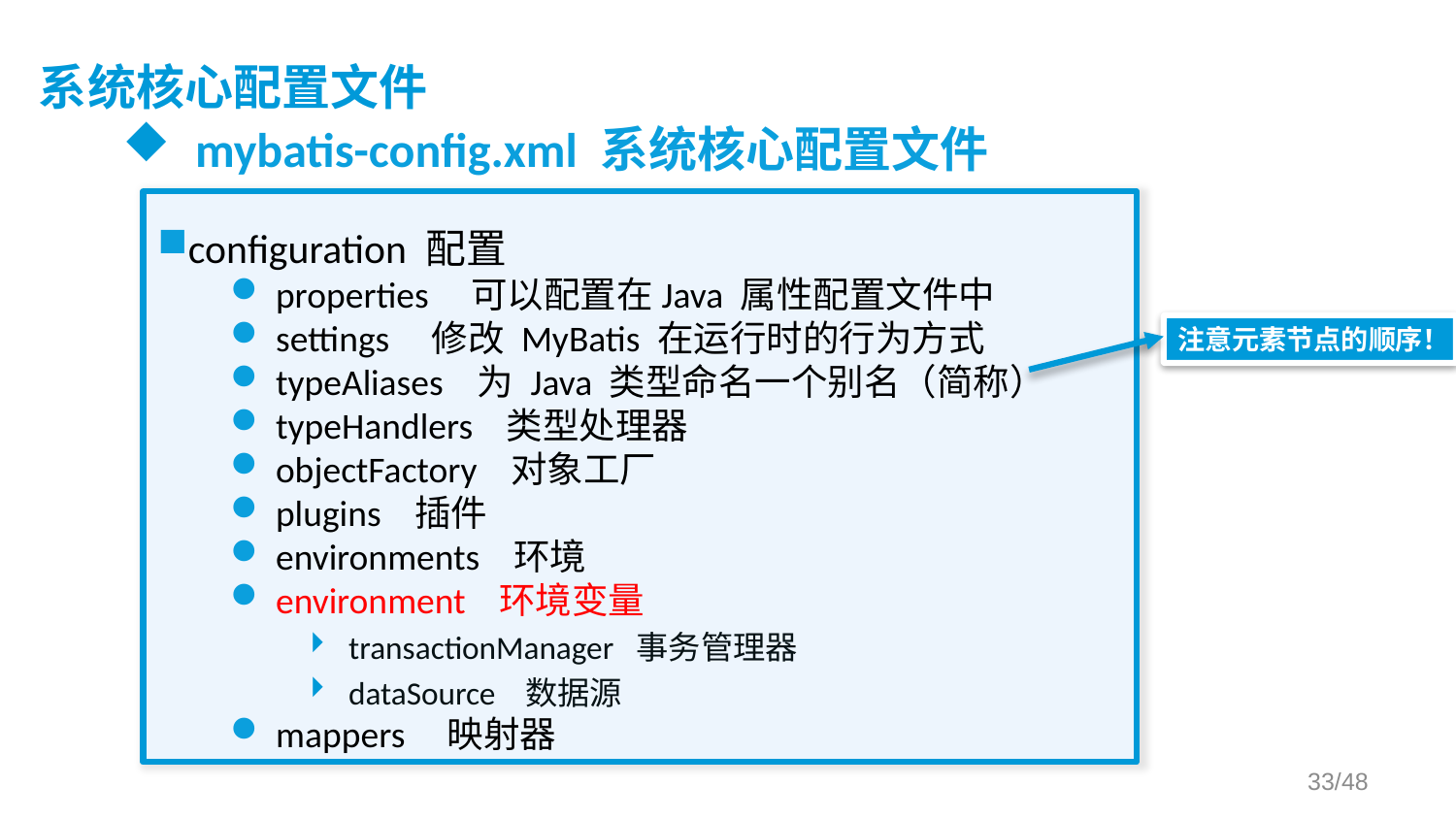

# 系统核心配置文件
mybatis-config.xml 系统核心配置文件

configuration 配置
properties    可以配置在Java 属性配置文件中
settings    修改 MyBatis 在运行时的行为方式
typeAliases   为 Java 类型命名一个别名（简称）
typeHandlers   类型处理器
objectFactory   对象工厂
plugins   插件
environments   环境
environment   环境变量
transactionManager  事务管理器
dataSource   数据源
mappers    映射器
注意元素节点的顺序！
33/48